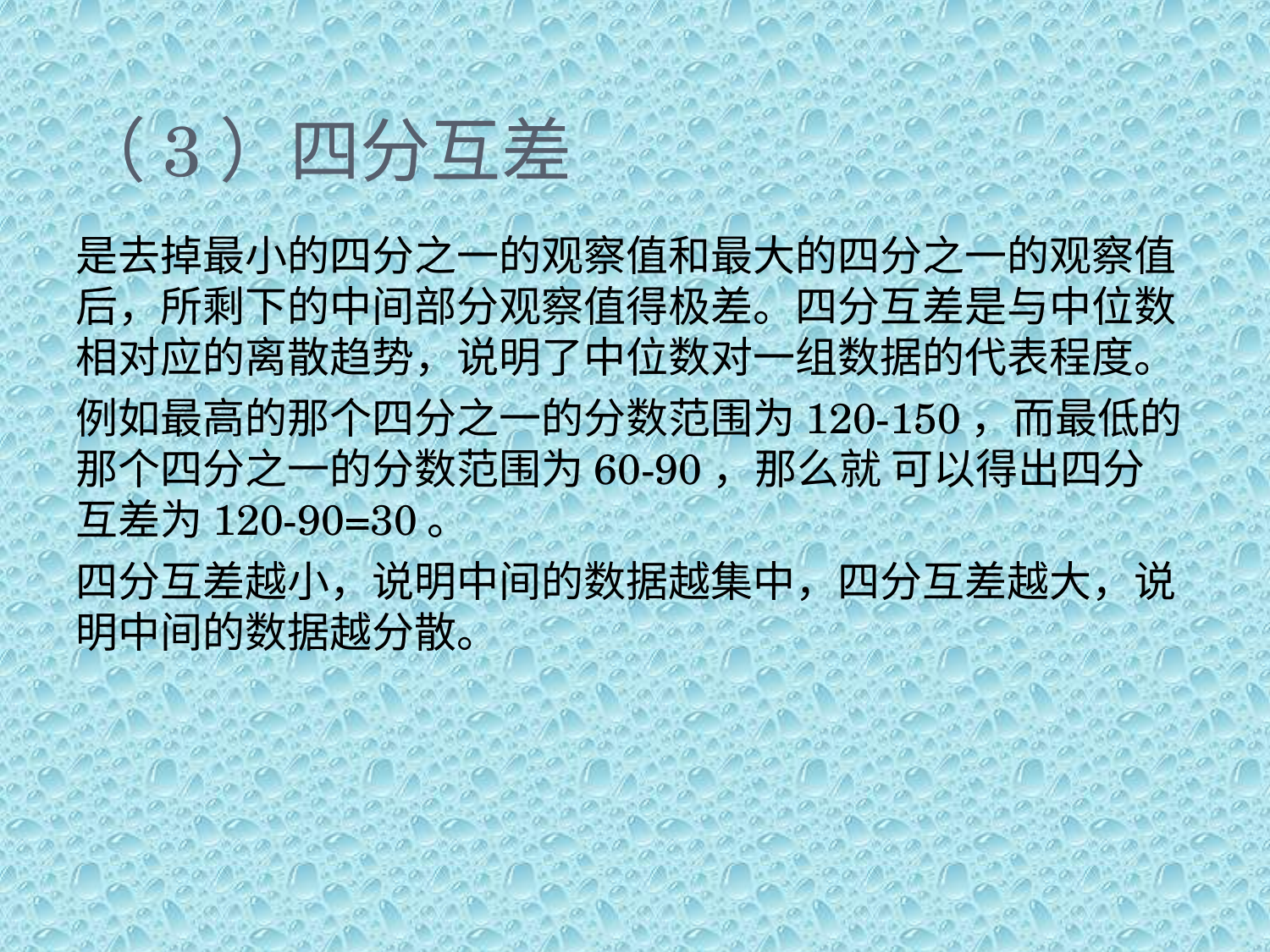

# （3）四分互差
是去掉最小的四分之一的观察值和最大的四分之一的观察值后，所剩下的中间部分观察值得极差。四分互差是与中位数相对应的离散趋势，说明了中位数对一组数据的代表程度。
例如最高的那个四分之一的分数范围为120-150，而最低的那个四分之一的分数范围为60-90，那么就 可以得出四分互差为120-90=30。
四分互差越小，说明中间的数据越集中，四分互差越大，说明中间的数据越分散。